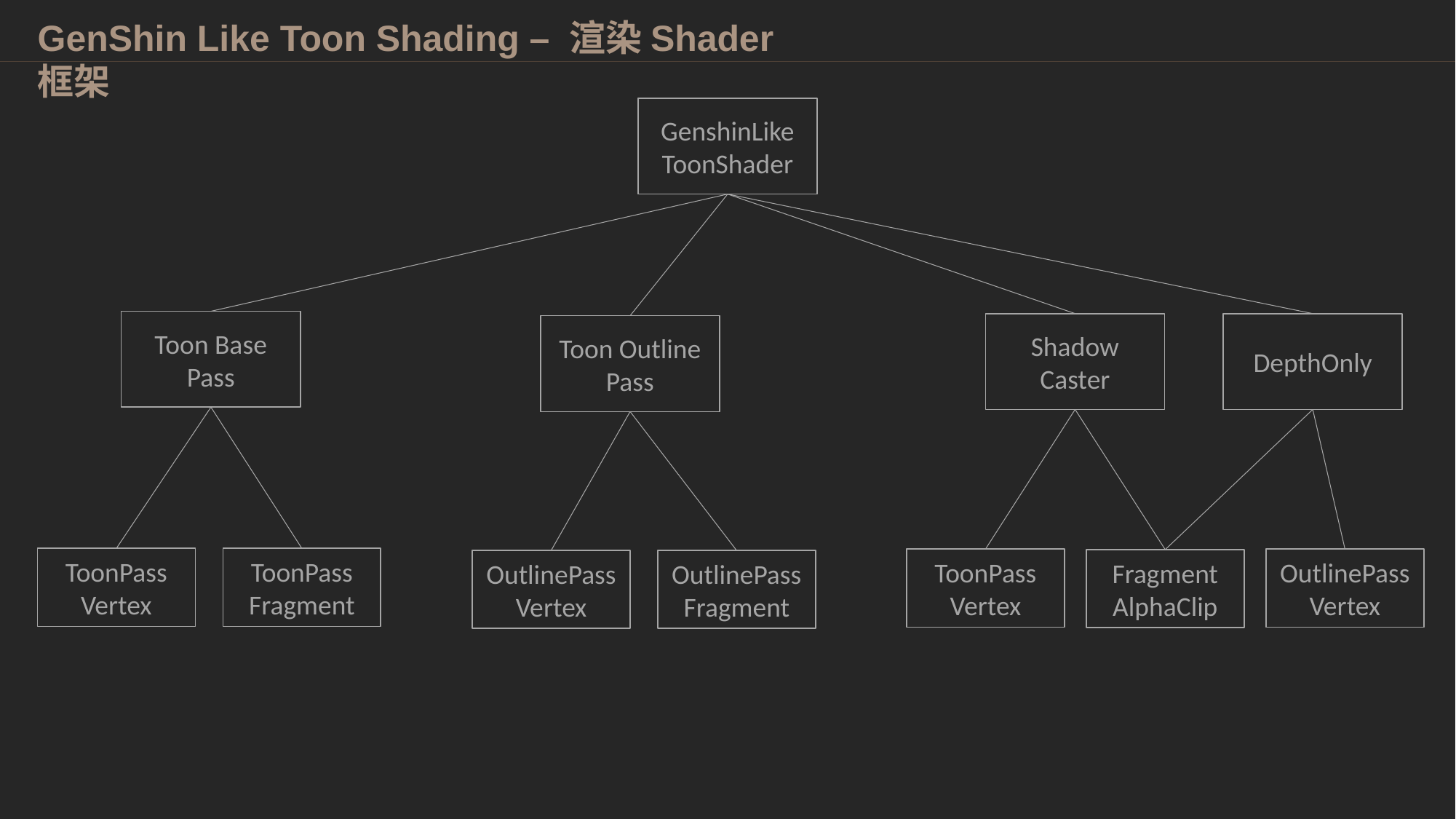

GenShin Like Toon Shading – 渲染Shader框架
GenshinLike
ToonShader
Toon Base
Pass
Shadow
Caster
DepthOnly
Toon Outline
Pass
ToonPass
Vertex
ToonPass
Fragment
ToonPass
Vertex
OutlinePass
Vertex
Fragment
AlphaClip
OutlinePass
Vertex
OutlinePass
Fragment